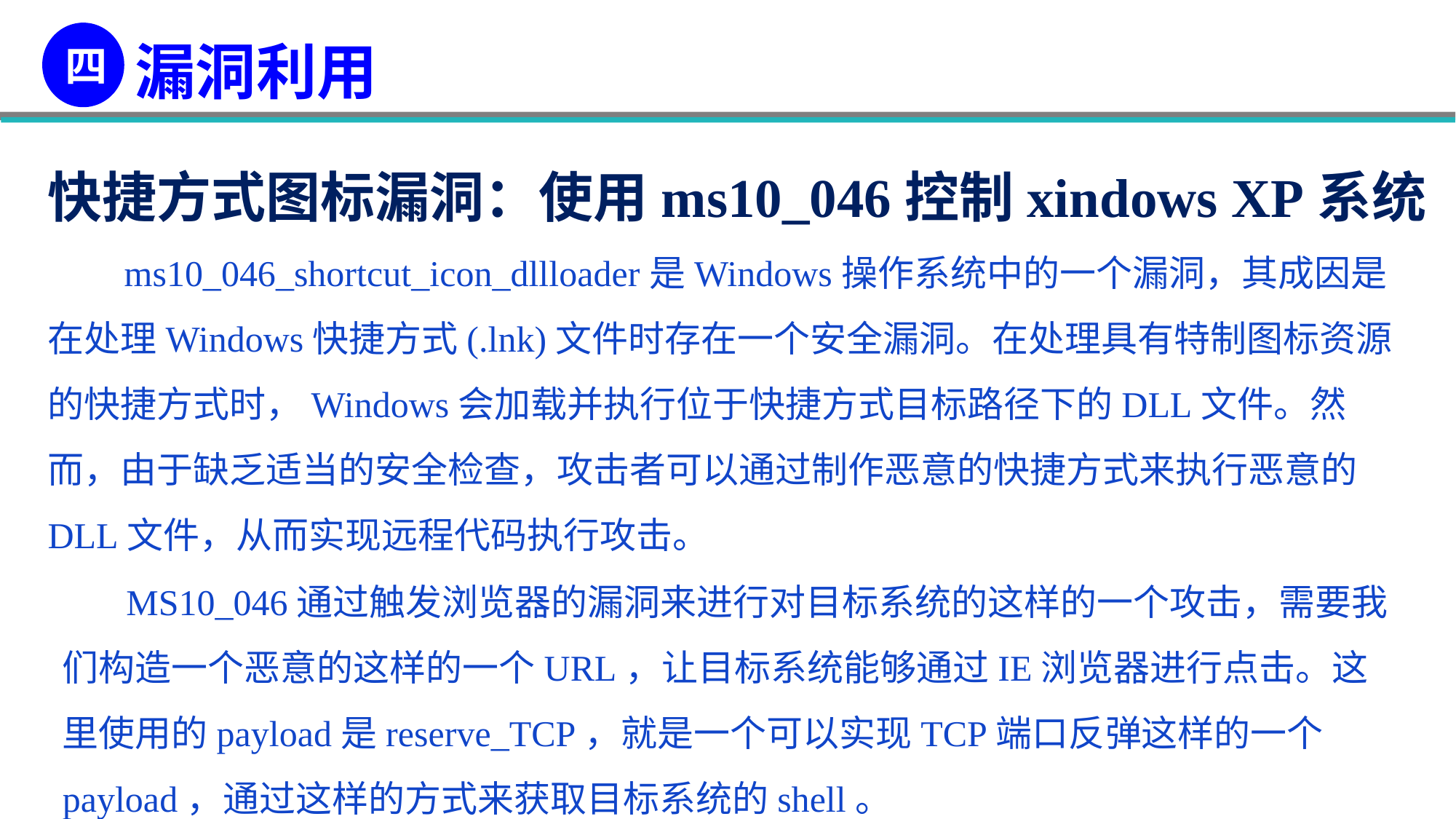

快捷方式图标漏洞：使用ms10_046控制xindows XP系统
          ms10_046_shortcut_icon_dllloader是Windows操作系统中的一个漏洞，其成因是在处理Windows快捷方式(.lnk)文件时存在一个安全漏洞。在处理具有特制图标资源的快捷方式时，Windows会加载并执行位于快捷方式目标路径下的DLL文件。然而，由于缺乏适当的安全检查，攻击者可以通过制作恶意的快捷方式来执行恶意的DLL文件，从而实现远程代码执行攻击。
       MS10_046通过触发浏览器的漏洞来进行对目标系统的这样的一个攻击，需要我们构造一个恶意的这样的一个URL，让目标系统能够通过IE浏览器进行点击。这里使用的payload是reserve_TCP，就是一个可以实现TCP端口反弹这样的一个payload，通过这样的方式来获取目标系统的shell。